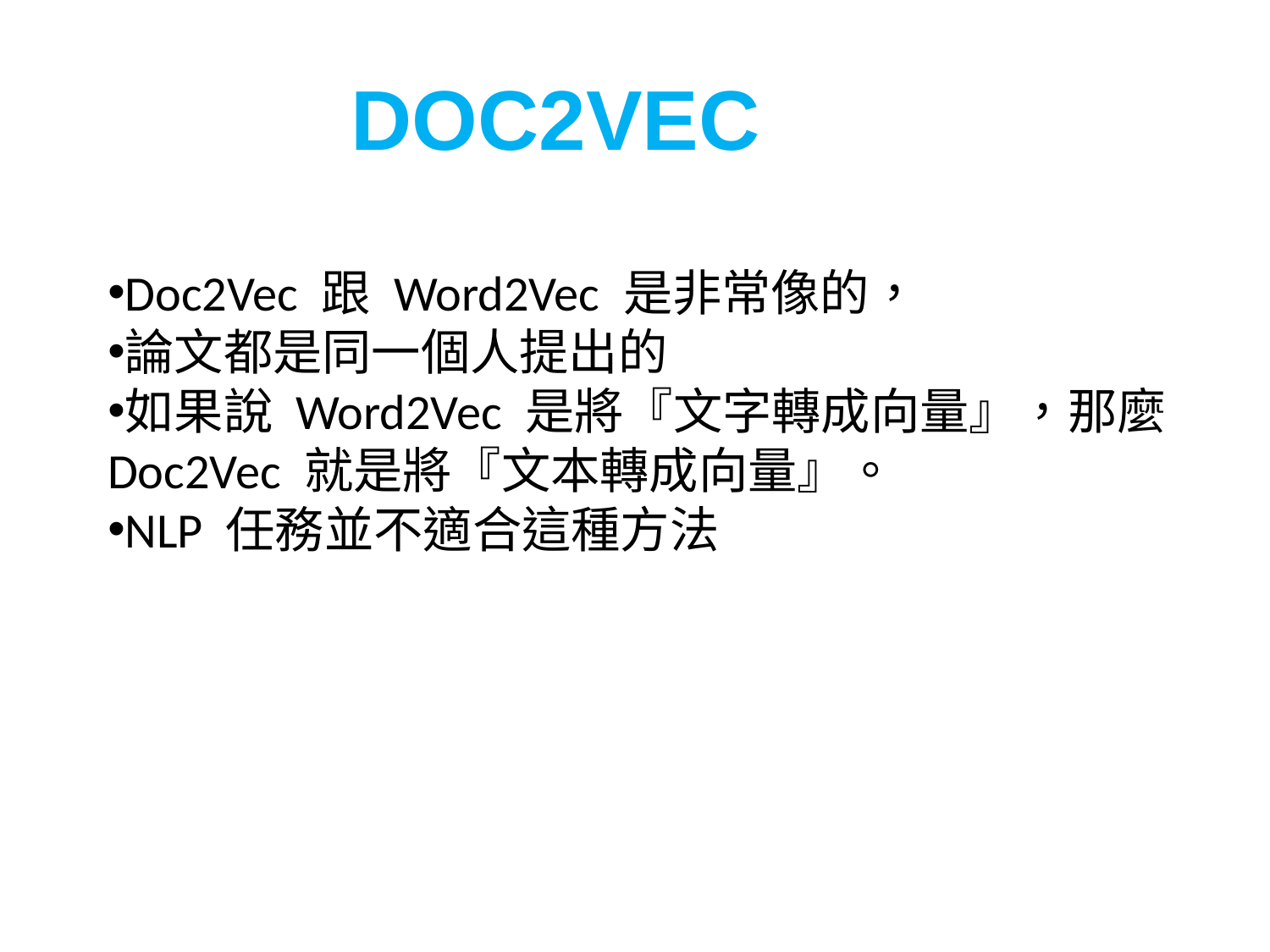

DOC2VEC
Doc2Vec 跟 Word2Vec 是非常像的，
論文都是同一個人提出的
如果說 Word2Vec 是將『文字轉成向量』，那麼 Doc2Vec 就是將『文本轉成向量』。
NLP 任務並不適合這種方法